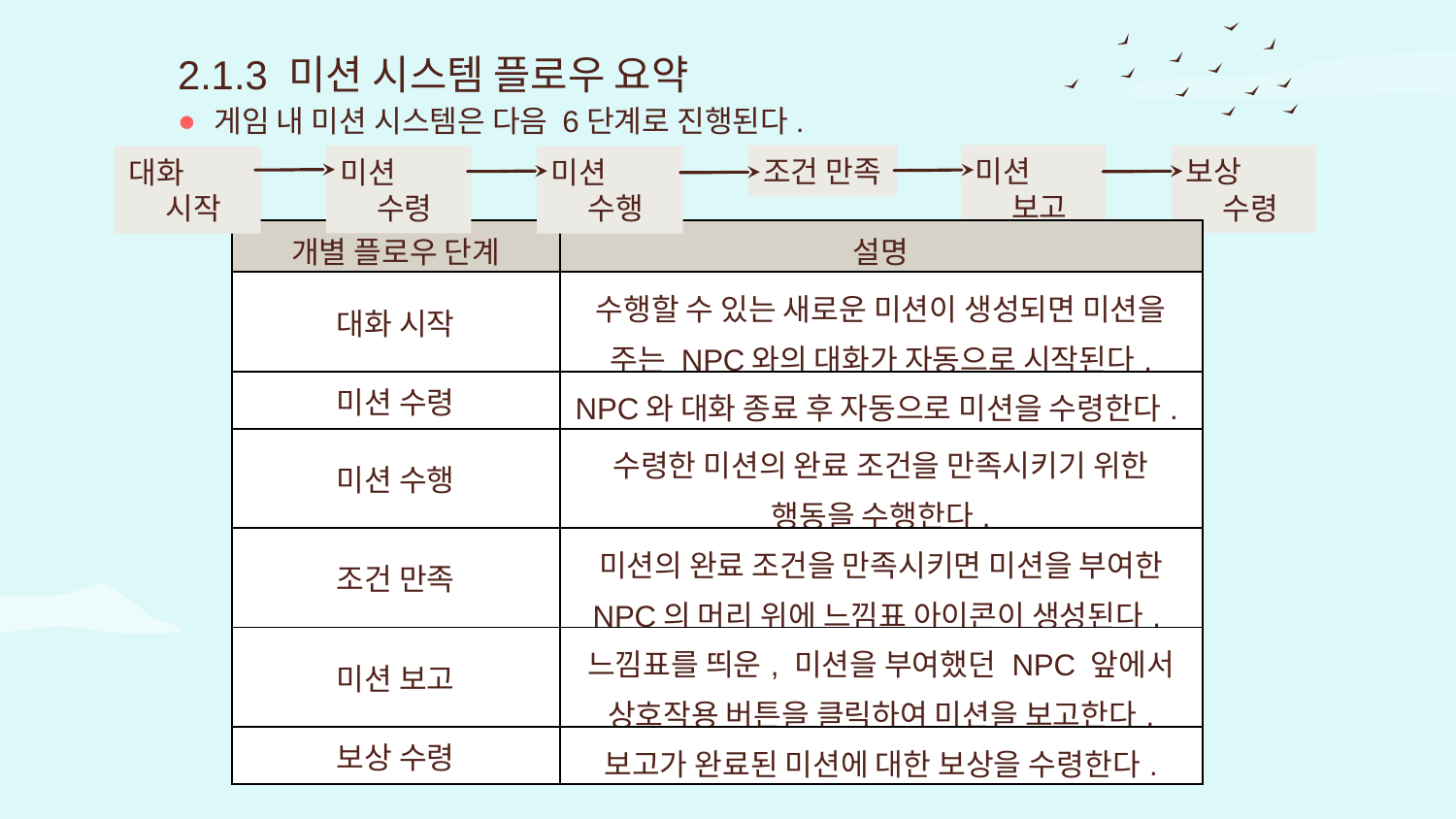

2.1.3 미션 시스템 플로우 요약
게임 내 미션 시스템은 다음 6단계로 진행된다.
미션 보고
조건 만족
보상 수령
미션 수령
미션 수행
대화 시작
| 개별 플로우 단계 | 설명 |
| --- | --- |
| 대화 시작 | 수행할 수 있는 새로운 미션이 생성되면 미션을 주는 NPC와의 대화가 자동으로 시작된다. |
| 미션 수령 | NPC와 대화 종료 후 자동으로 미션을 수령한다. |
| 미션 수행 | 수령한 미션의 완료 조건을 만족시키기 위한 행동을 수행한다. |
| 조건 만족 | 미션의 완료 조건을 만족시키면 미션을 부여한 NPC의 머리 위에 느낌표 아이콘이 생성된다. |
| 미션 보고 | 느낌표를 띄운, 미션을 부여했던 NPC 앞에서 상호작용 버튼을 클릭하여 미션을 보고한다. |
| 보상 수령 | 보고가 완료된 미션에 대한 보상을 수령한다. |